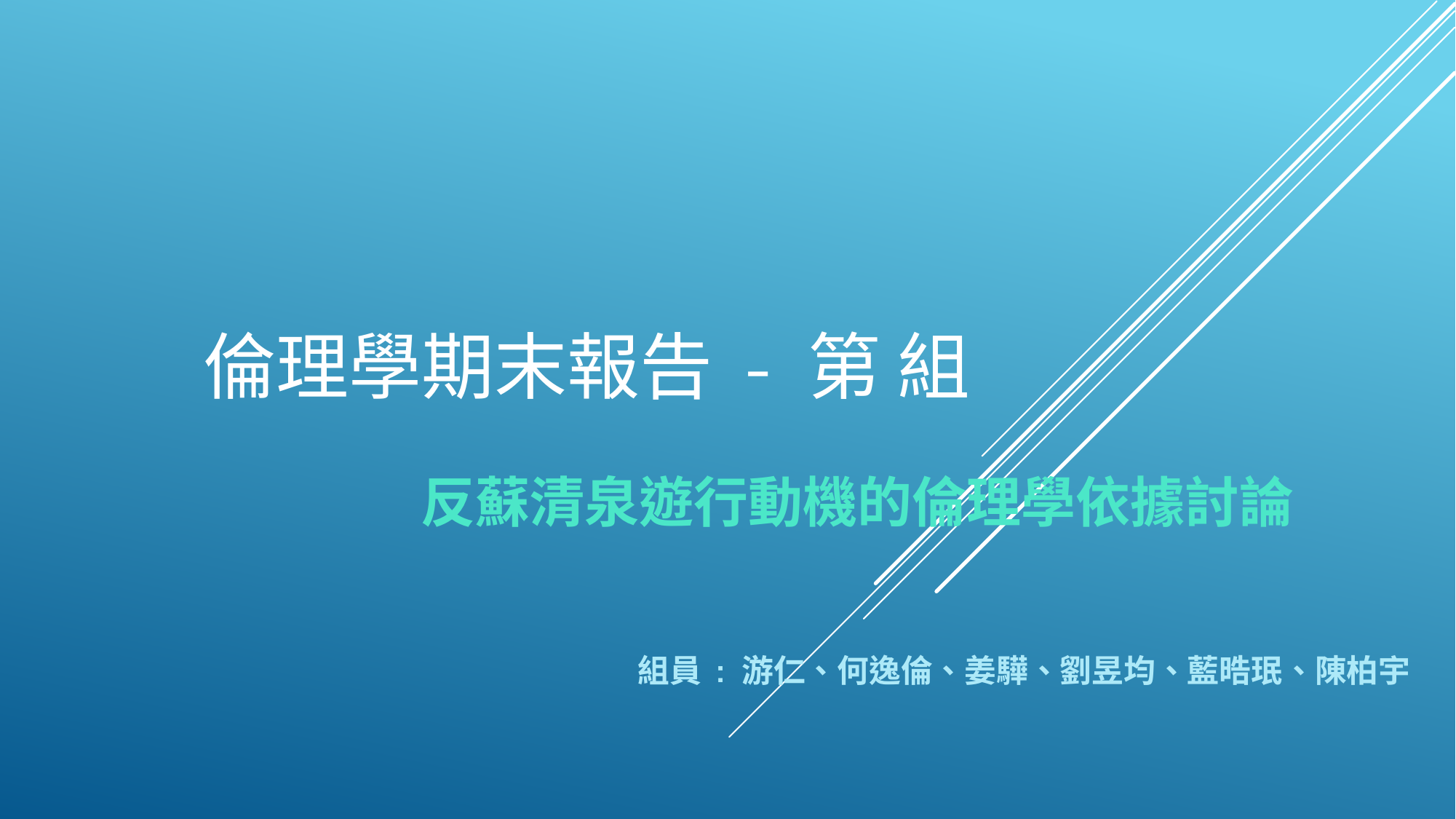

# 倫理學期末報告 - 第 組
反蘇清泉遊行動機的倫理學依據討論
組員 : 游仁、何逸倫、姜驊、劉昱均、藍晧珉、陳柏宇